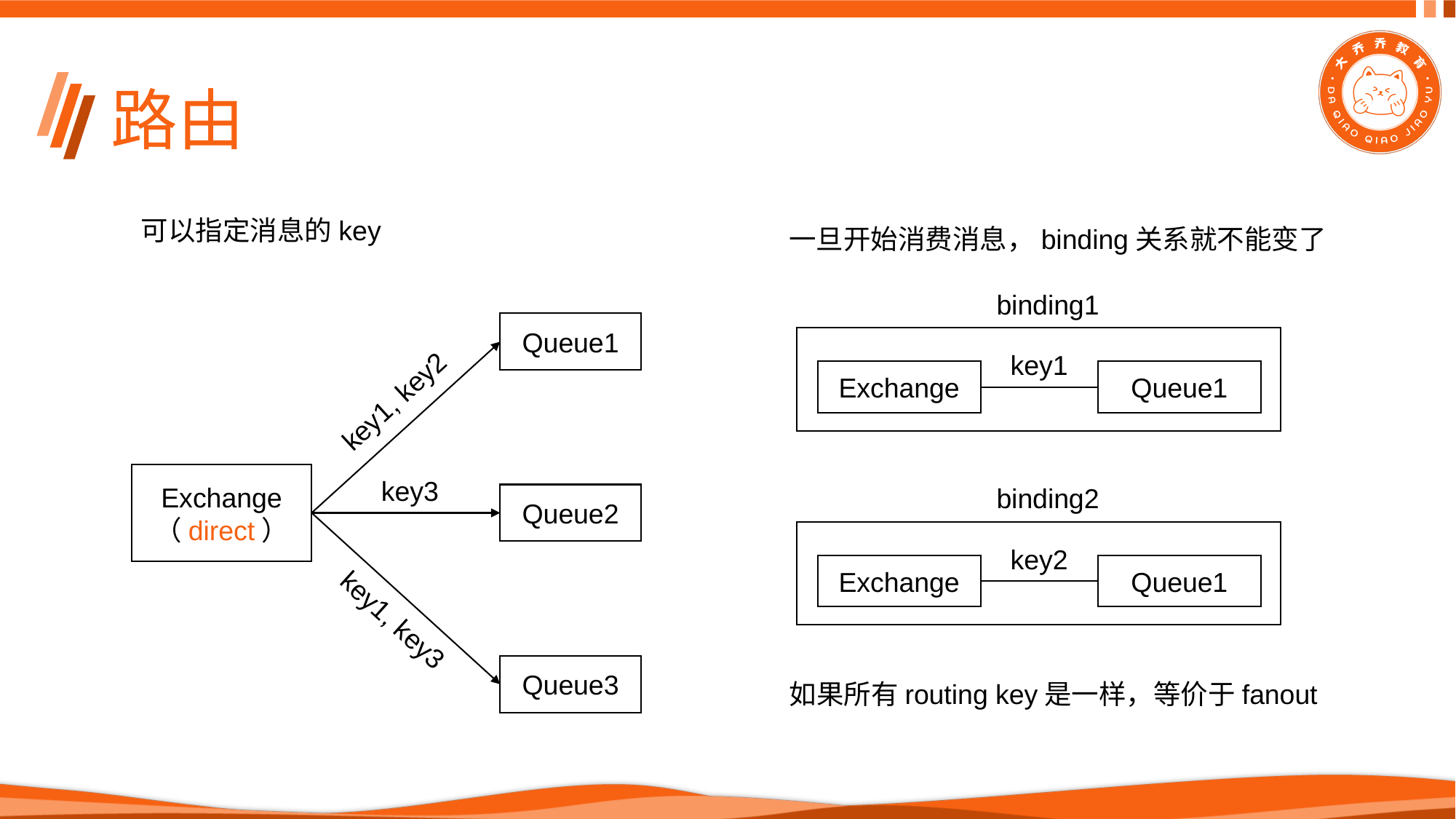

# 路由
可以指定消息的key
一旦开始消费消息，binding关系就不能变了
binding1

key1
Exchange
Queue1
Queue1
key1, key2
Exchange
（direct）
key3
Queue2
key1, key3
Queue3
binding2

key2
Exchange
Queue1
如果所有routing key是一样，等价于fanout